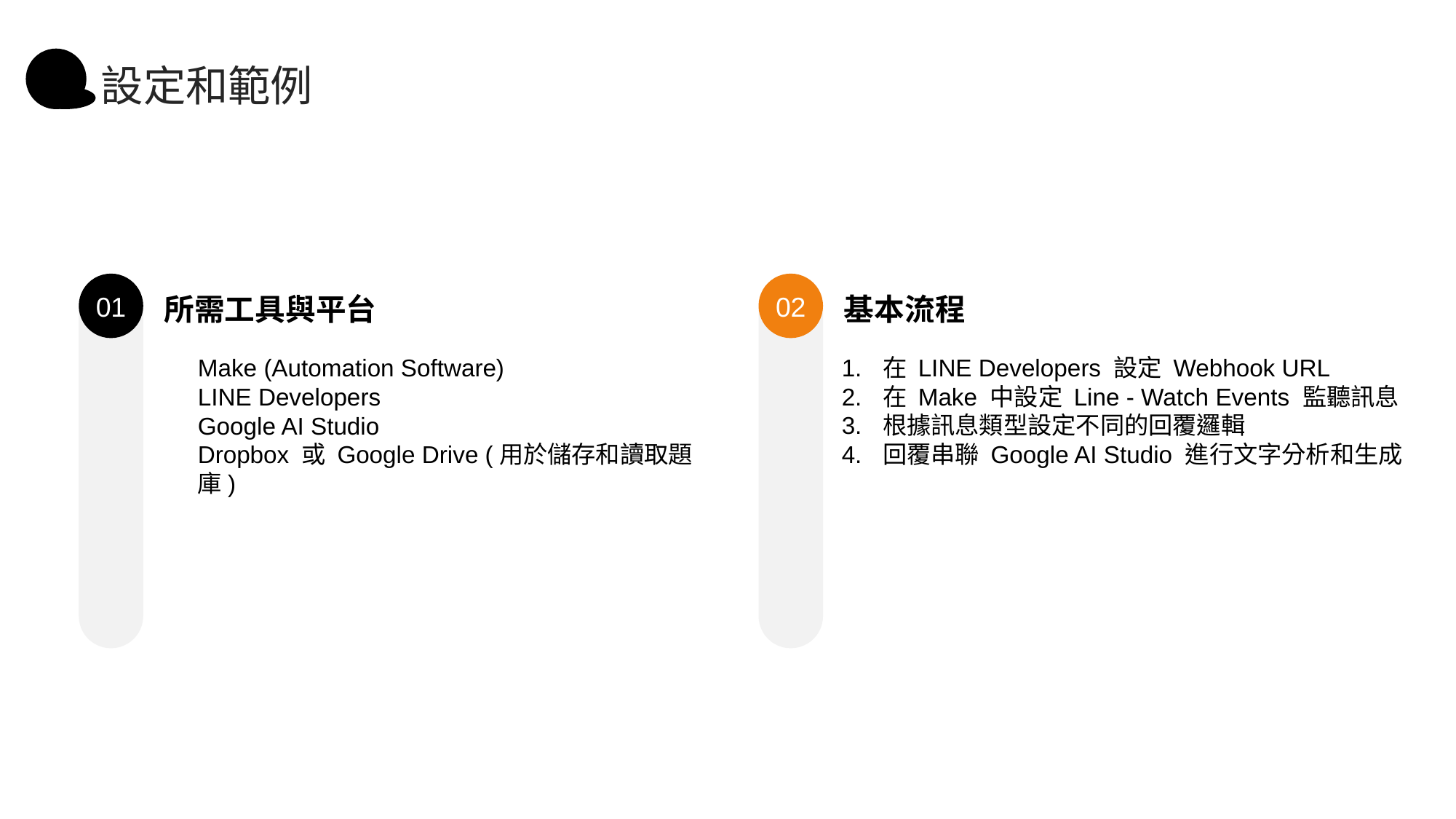

設定和範例
所需工具與平台
基本流程

01
02
Make (Automation Software)
LINE Developers
Google AI Studio
Dropbox 或 Google Drive (用於儲存和讀取題庫)
在 LINE Developers 設定 Webhook URL
在 Make 中設定 Line - Watch Events 監聽訊息
根據訊息類型設定不同的回覆邏輯
回覆串聯 Google AI Studio 進行文字分析和生成